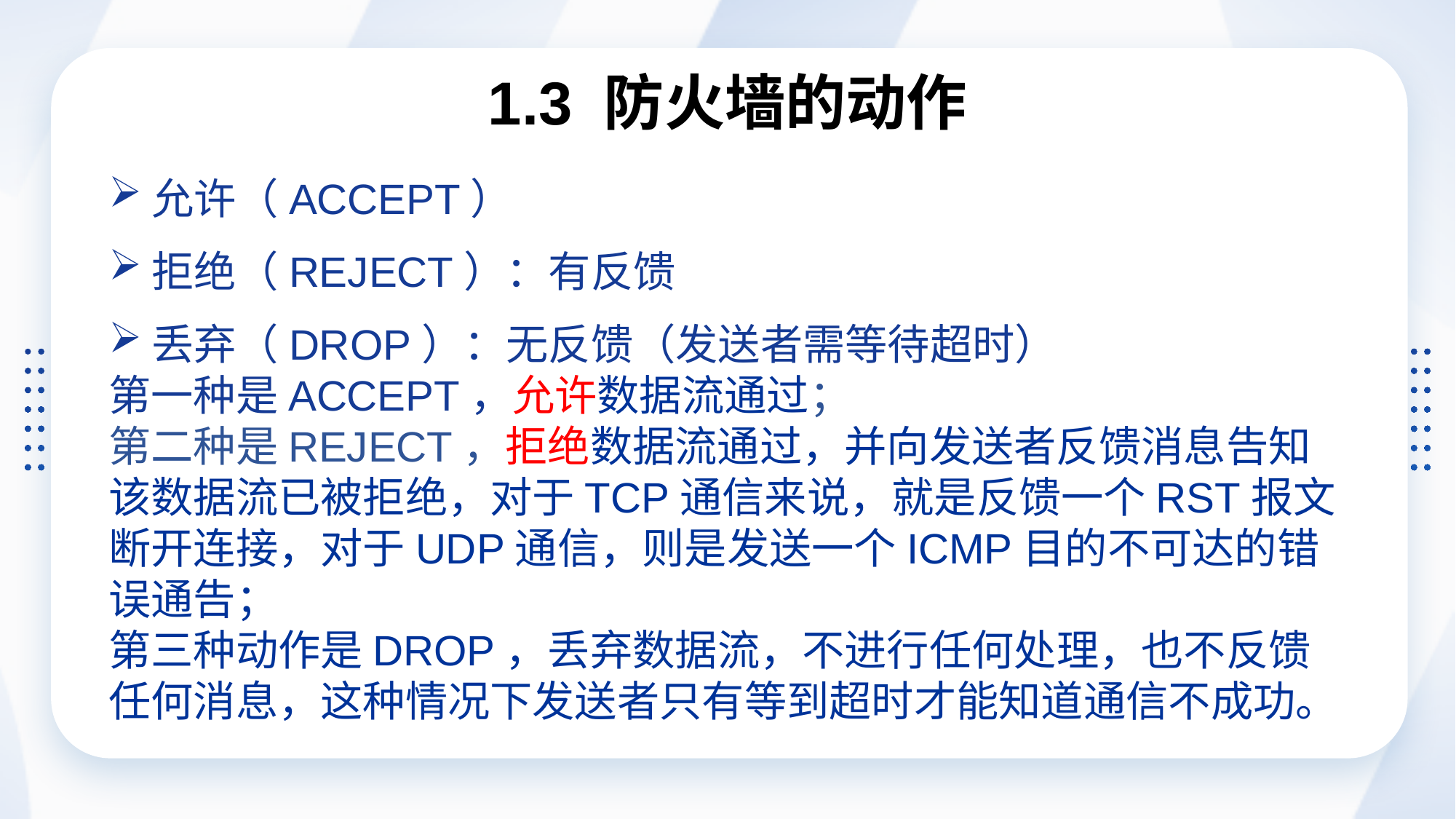

# 1.3 防火墙的动作
允许（ACCEPT）
拒绝（REJECT）：有反馈
丢弃（DROP）：无反馈（发送者需等待超时）
第一种是ACCEPT，允许数据流通过；
第二种是REJECT，拒绝数据流通过，并向发送者反馈消息告知该数据流已被拒绝，对于TCP通信来说，就是反馈一个RST报文断开连接，对于UDP通信，则是发送一个ICMP目的不可达的错误通告；
第三种动作是DROP，丢弃数据流，不进行任何处理，也不反馈任何消息，这种情况下发送者只有等到超时才能知道通信不成功。